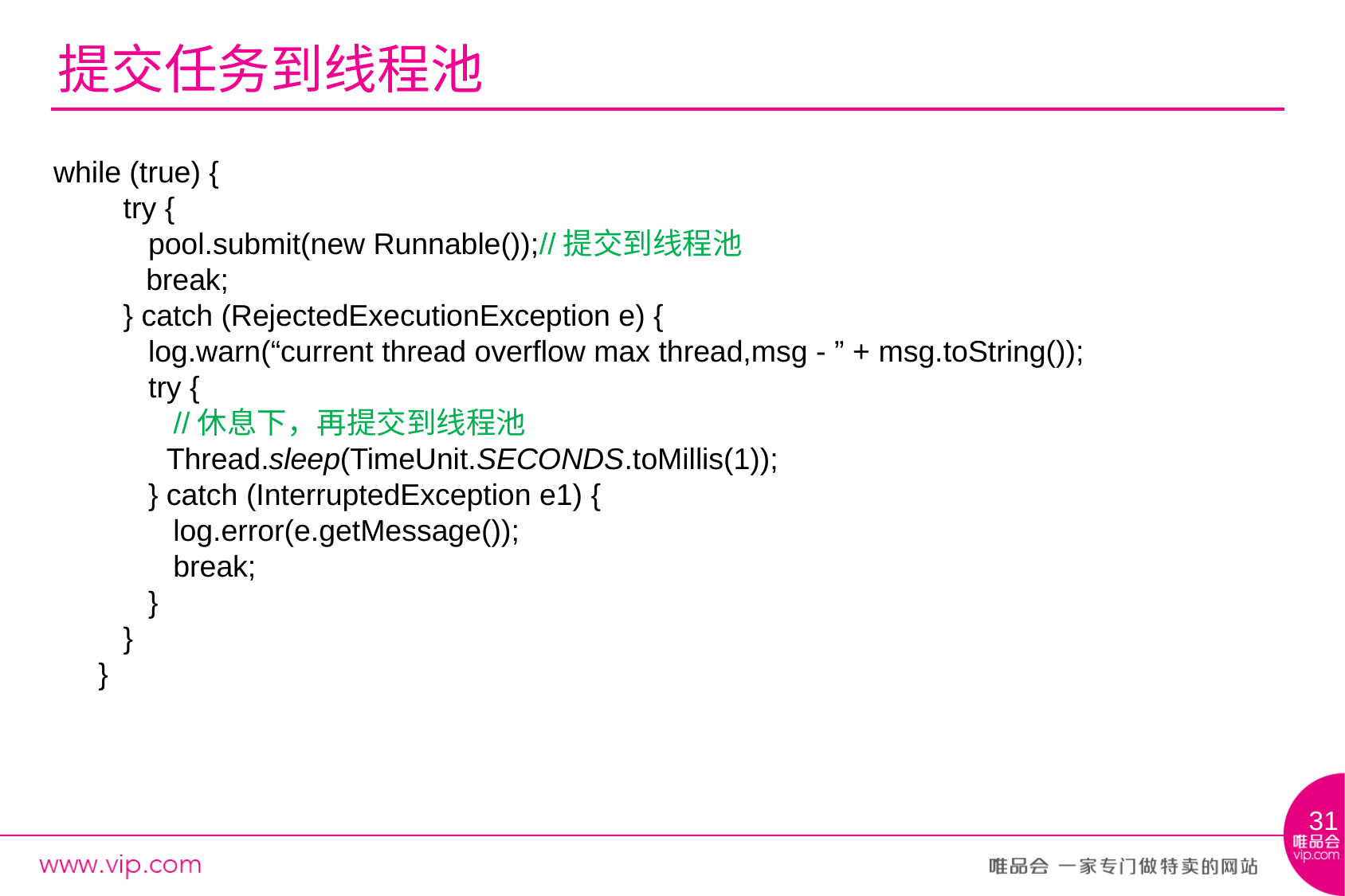

# 提交任务到线程池
while (true) {
   try {
      pool.submit(new Runnable());//提交到线程池
      break;
   } catch (RejectedExecutionException e) {
      log.warn(“current thread overflow max thread,msg - ” + msg.toString());
      try {
         //休息下，再提交到线程池
         Thread.sleep(TimeUnit.SECONDS.toMillis(1));
      } catch (InterruptedException e1) {
         log.error(e.getMessage());
         break;
      }
   }
}